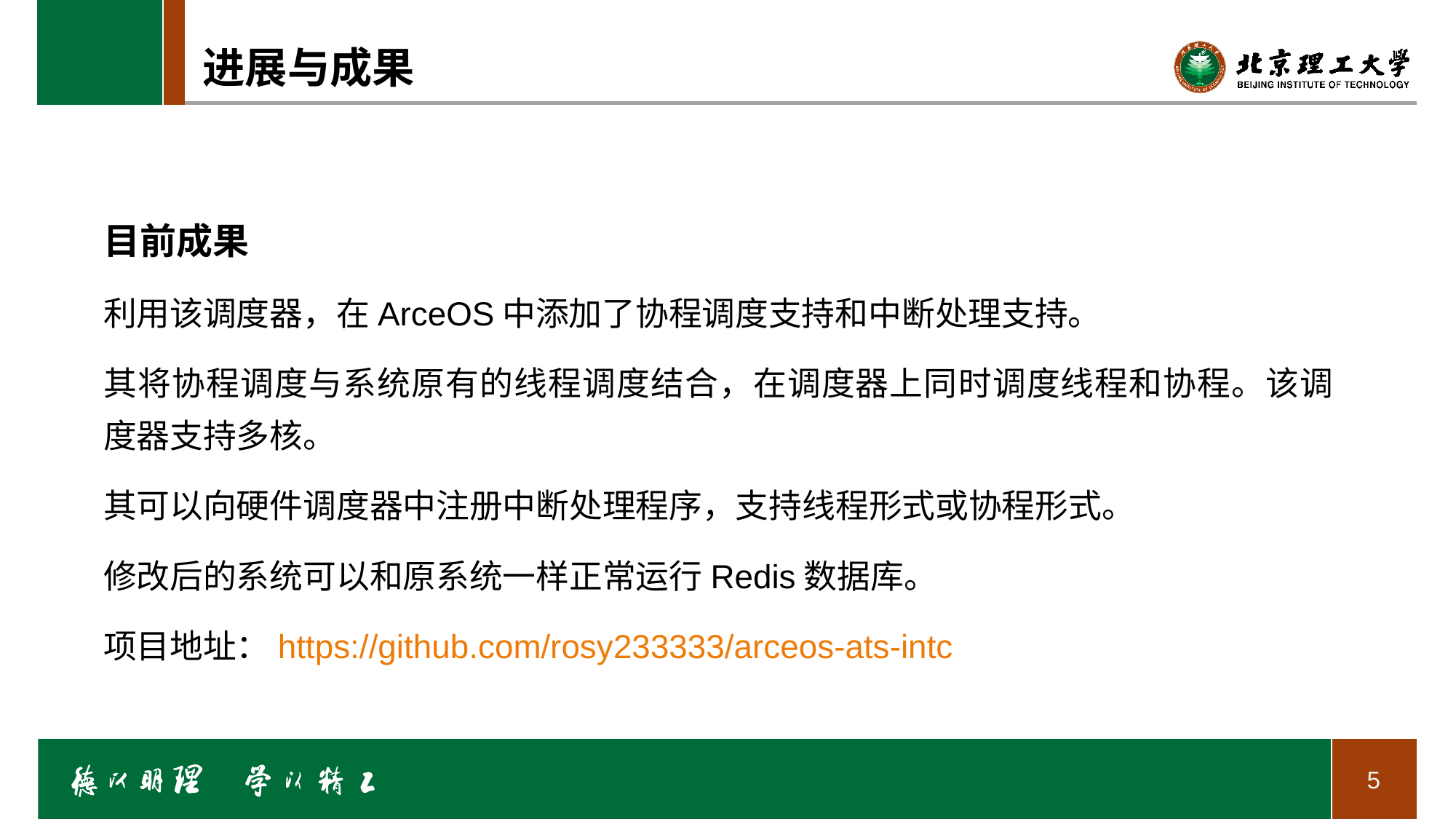

# 进展与成果
目前成果
利用该调度器，在ArceOS中添加了协程调度支持和中断处理支持。
其将协程调度与系统原有的线程调度结合，在调度器上同时调度线程和协程。该调度器支持多核。
其可以向硬件调度器中注册中断处理程序，支持线程形式或协程形式。
修改后的系统可以和原系统一样正常运行Redis数据库。
项目地址：https://github.com/rosy233333/arceos-ats-intc